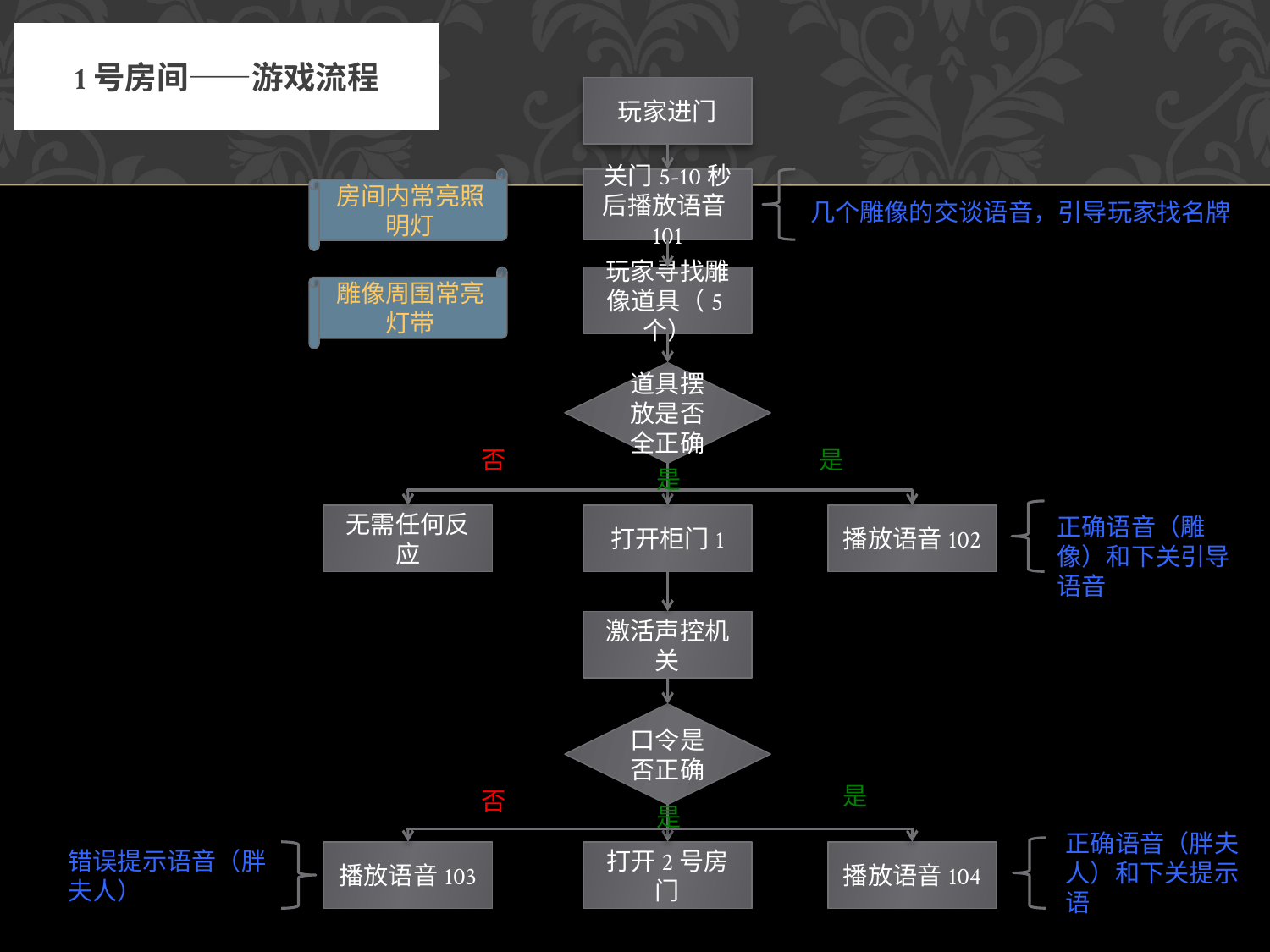

# 1号房间——游戏流程
玩家进门
房间内常亮照明灯
关门5-10秒后播放语音101

几个雕像的交谈语音，引导玩家找名牌
雕像周围常亮灯带
玩家寻找雕像道具（5个）
道具摆放是否全正确
否
是
是

无需任何反应
打开柜门1
播放语音102
正确语音（雕像）和下关引导语音
激活声控机关
口令是否正确
是
否
是
正确语音（胖夫人）和下关提示语

错误提示语音（胖夫人）
播放语音103
打开2号房门
播放语音104